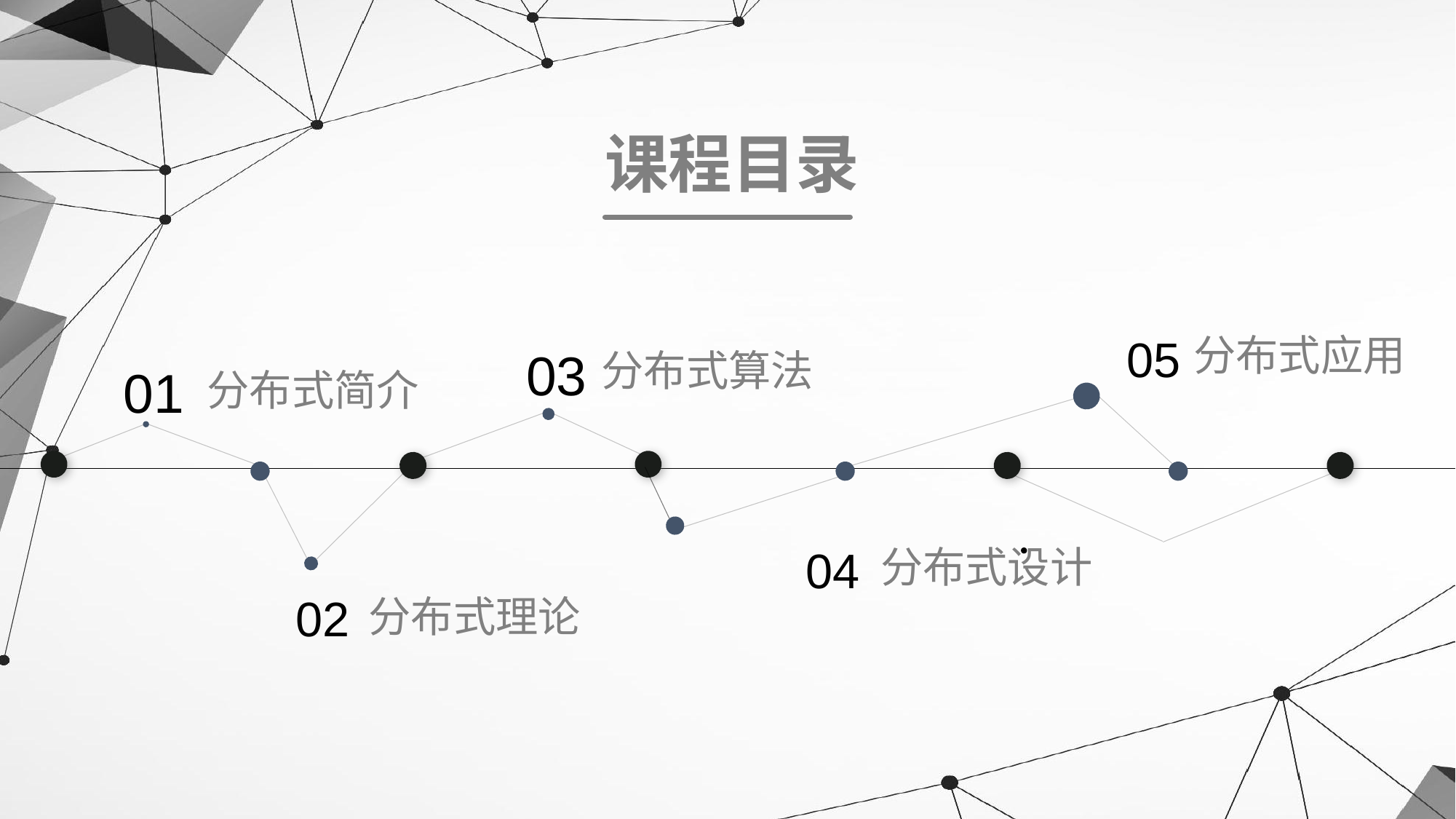

课程目录
分布式应用
05
03
分布式算法
01
分布式简介

04
分布式设计

02
分布式理论